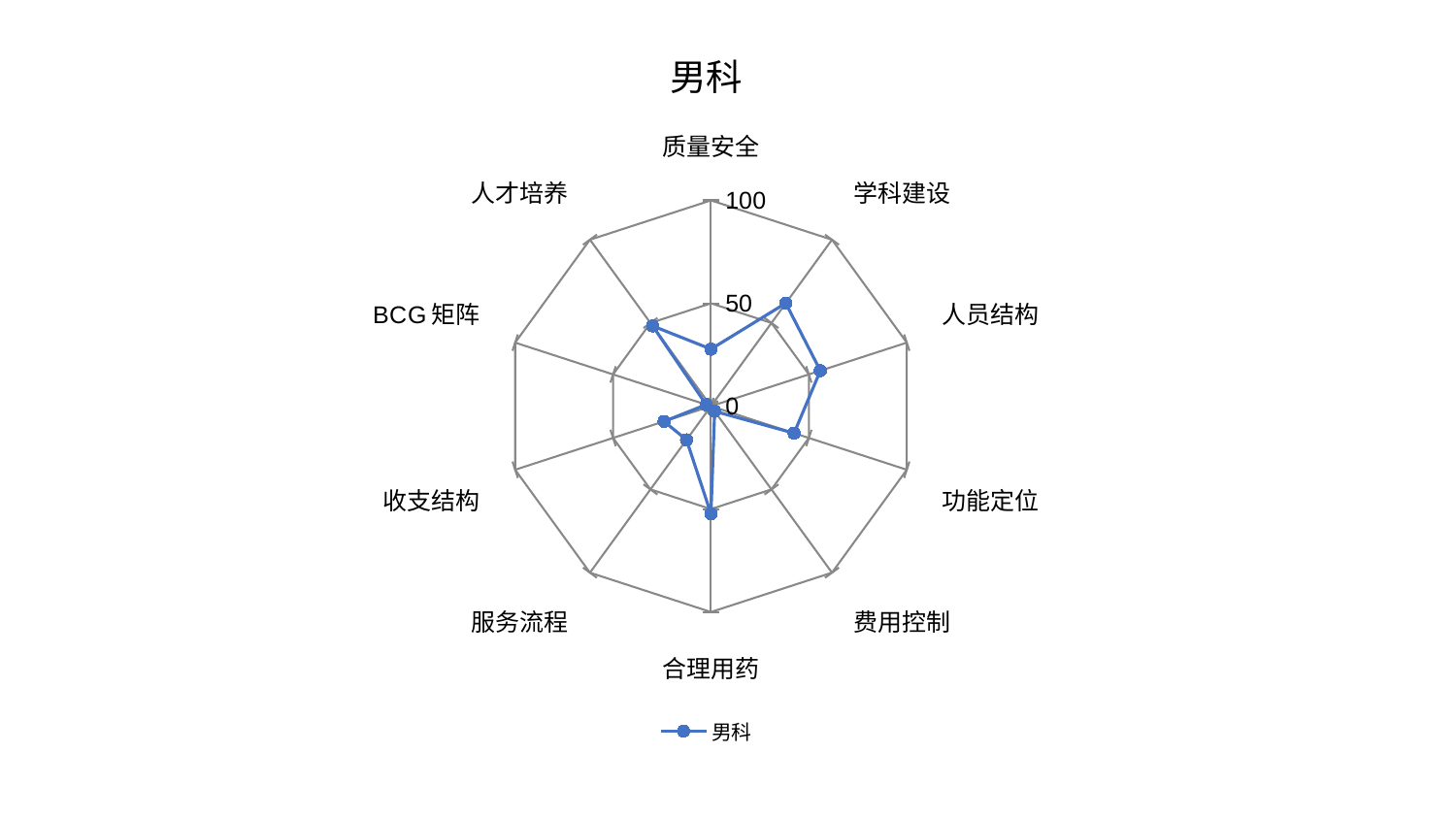

### Chart: 男科

| Category | 男科 |
|---|---|
| 质量安全 | 27.728872812981507 |
| 学科建设 | 61.8564746708856 |
| 人员结构 | 55.873542723720675 |
| 功能定位 | 42.45463257980177 |
| 费用控制 | 3.0654751146664143 |
| 合理用药 | 52.33806059453395 |
| 服务流程 | 20.22749382808087 |
| 收支结构 | 23.975132148377668 |
| BCG矩阵 | 2.4035589146484777 |
| 人才培养 | 48.20899879386823 |
120